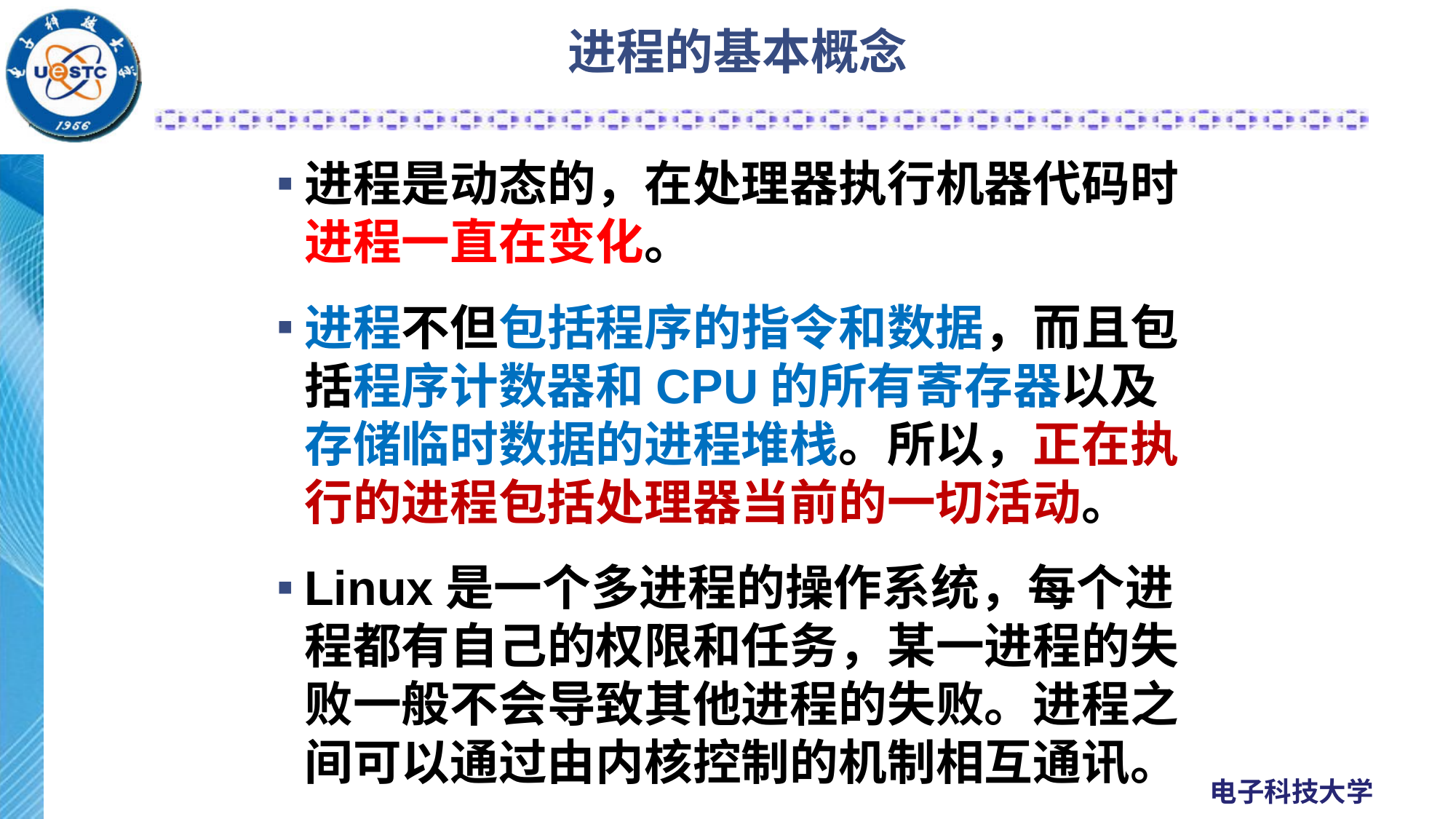

# 进程的基本概念
进程是动态的，在处理器执行机器代码时进程一直在变化。
进程不但包括程序的指令和数据，而且包括程序计数器和CPU的所有寄存器以及存储临时数据的进程堆栈。所以，正在执行的进程包括处理器当前的一切活动。
Linux是一个多进程的操作系统，每个进程都有自己的权限和任务，某一进程的失败一般不会导致其他进程的失败。进程之间可以通过由内核控制的机制相互通讯。